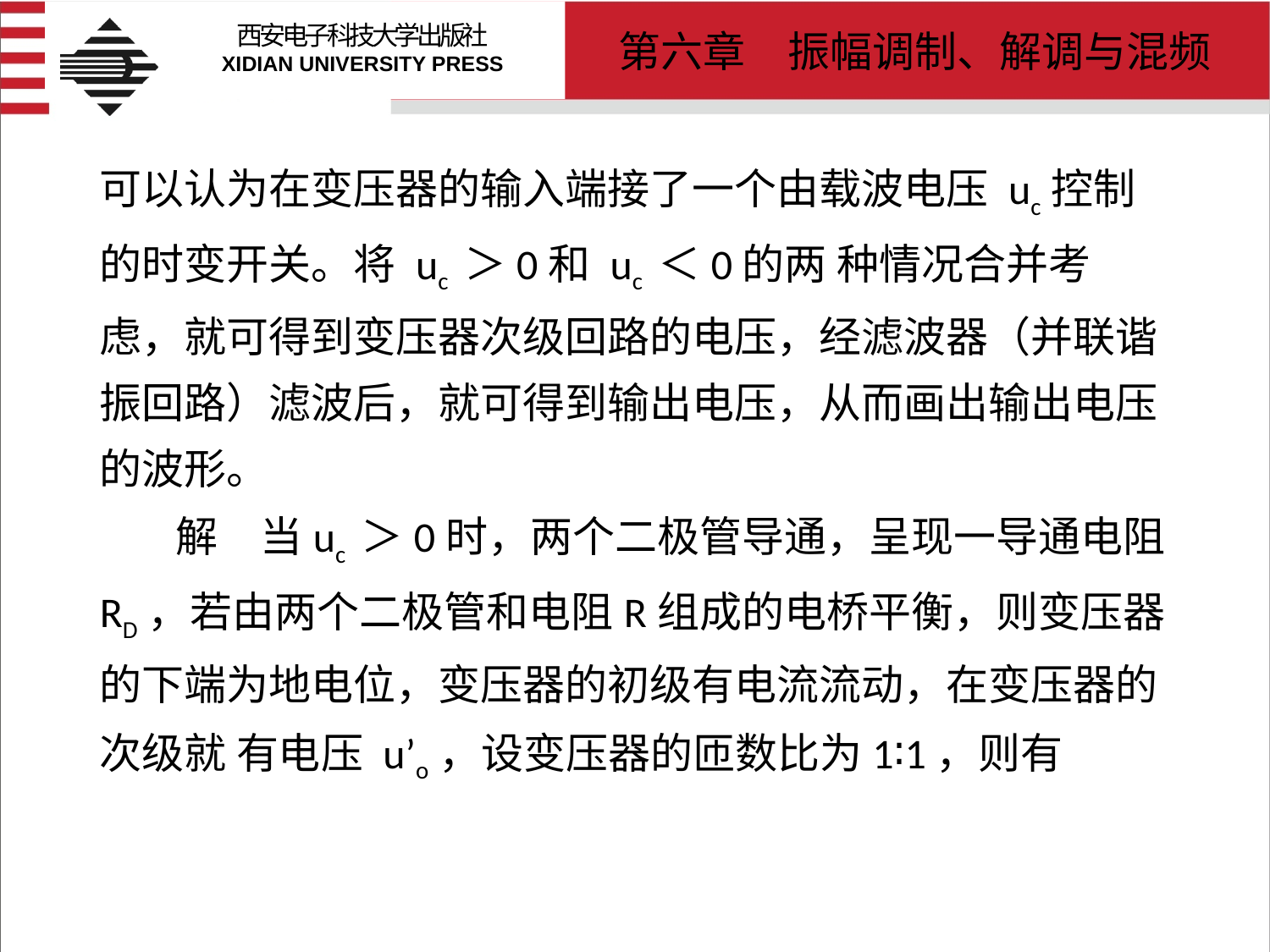

# 可以认为在变压器的输入端接了一个由载波电压 uc控制的时变开关。将 uc ＞0和 uc ＜0的两 种情况合并考虑，就可得到变压器次级回路的电压，经滤波器（并联谐振回路）滤波后，就可得到输出电压，从而画出输出电压的波形。 解　当uc ＞0时，两个二极管导通，呈现一导通电阻RD，若由两个二极管和电阻R组成的电桥平衡，则变压器的下端为地电位，变压器的初级有电流流动，在变压器的次级就 有电压 u’o，设变压器的匝数比为1∶1，则有